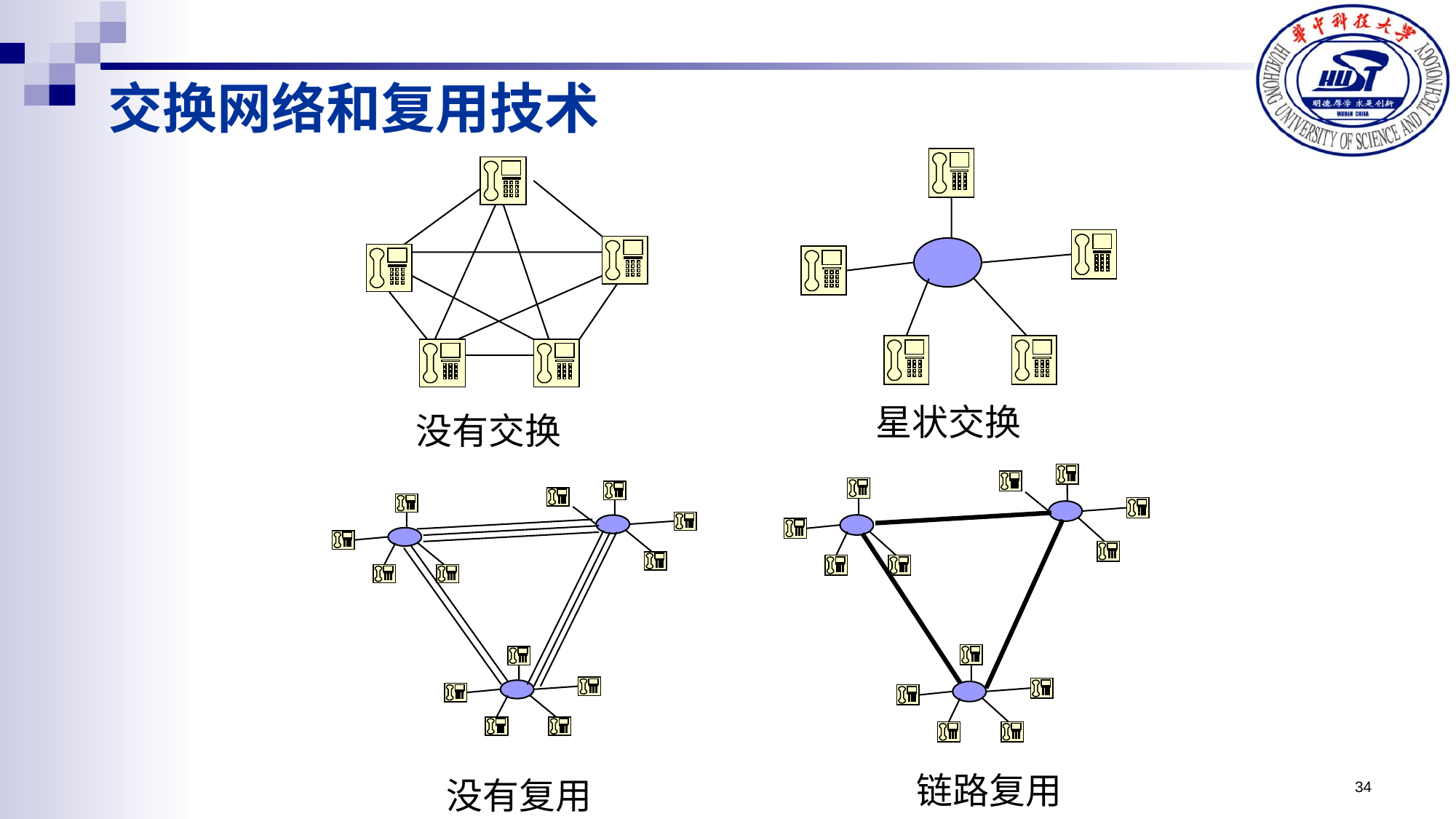

# 交换网络和复用技术

星状交换

没有交换

链路复用

没有复用
34